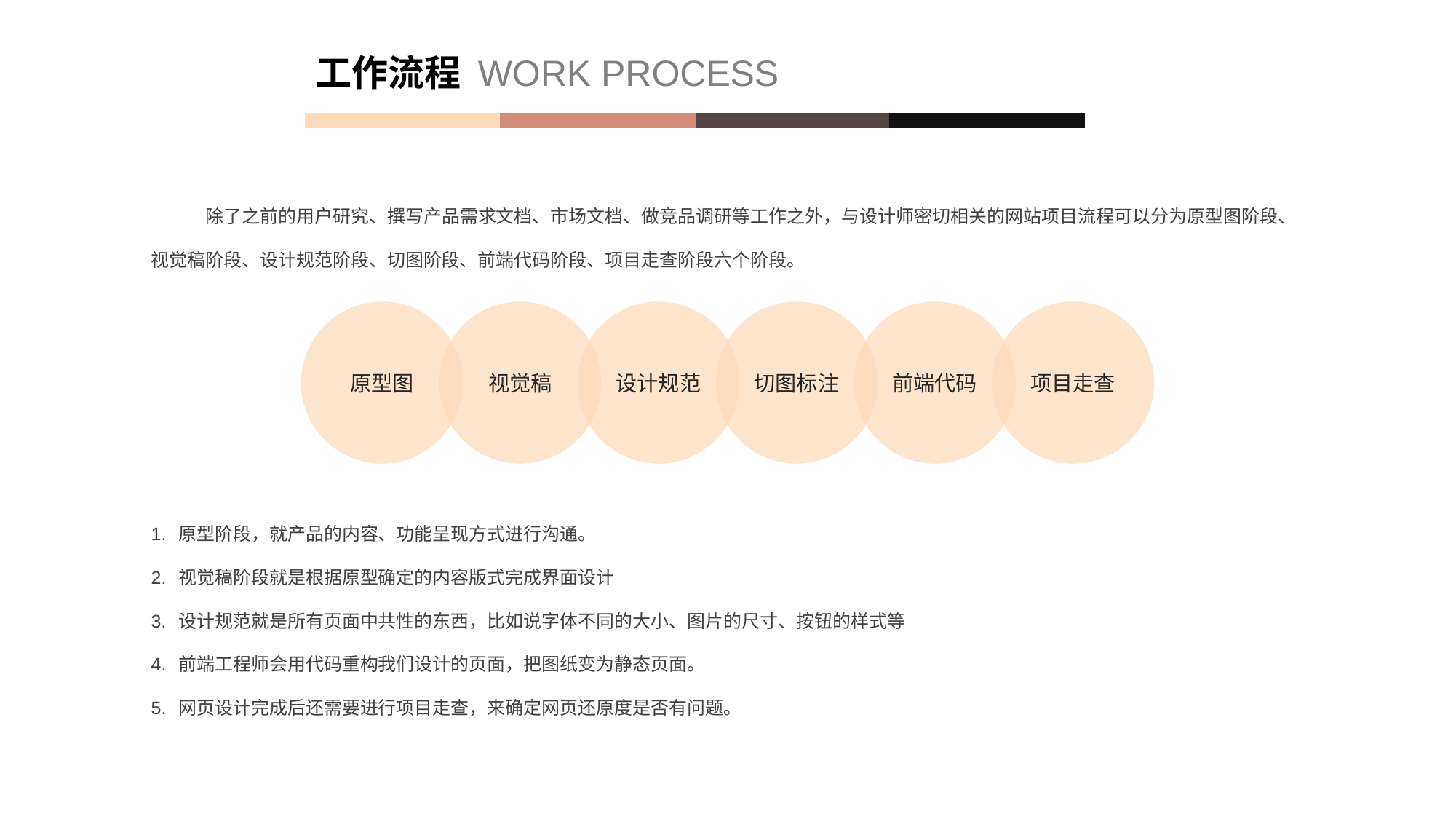

工作流程 WORK PROCESS

除了之前的用户研究、撰写产品需求文档、市场文档、做竞品调研等工作之外，与设计师密切相关的网站项目流程可以分为原型图阶段、视觉稿阶段、设计规范阶段、切图阶段、前端代码阶段、项目走查阶段六个阶段。
视觉稿
设计规范
切图标注
前端代码
项目走查
原型图
原型阶段，就产品的内容、功能呈现方式进行沟通。
视觉稿阶段就是根据原型确定的内容版式完成界面设计
设计规范就是所有页面中共性的东西，比如说字体不同的大小、图片的尺寸、按钮的样式等
前端工程师会用代码重构我们设计的页面，把图纸变为静态页面。
网页设计完成后还需要进行项目走查，来确定网页还原度是否有问题。